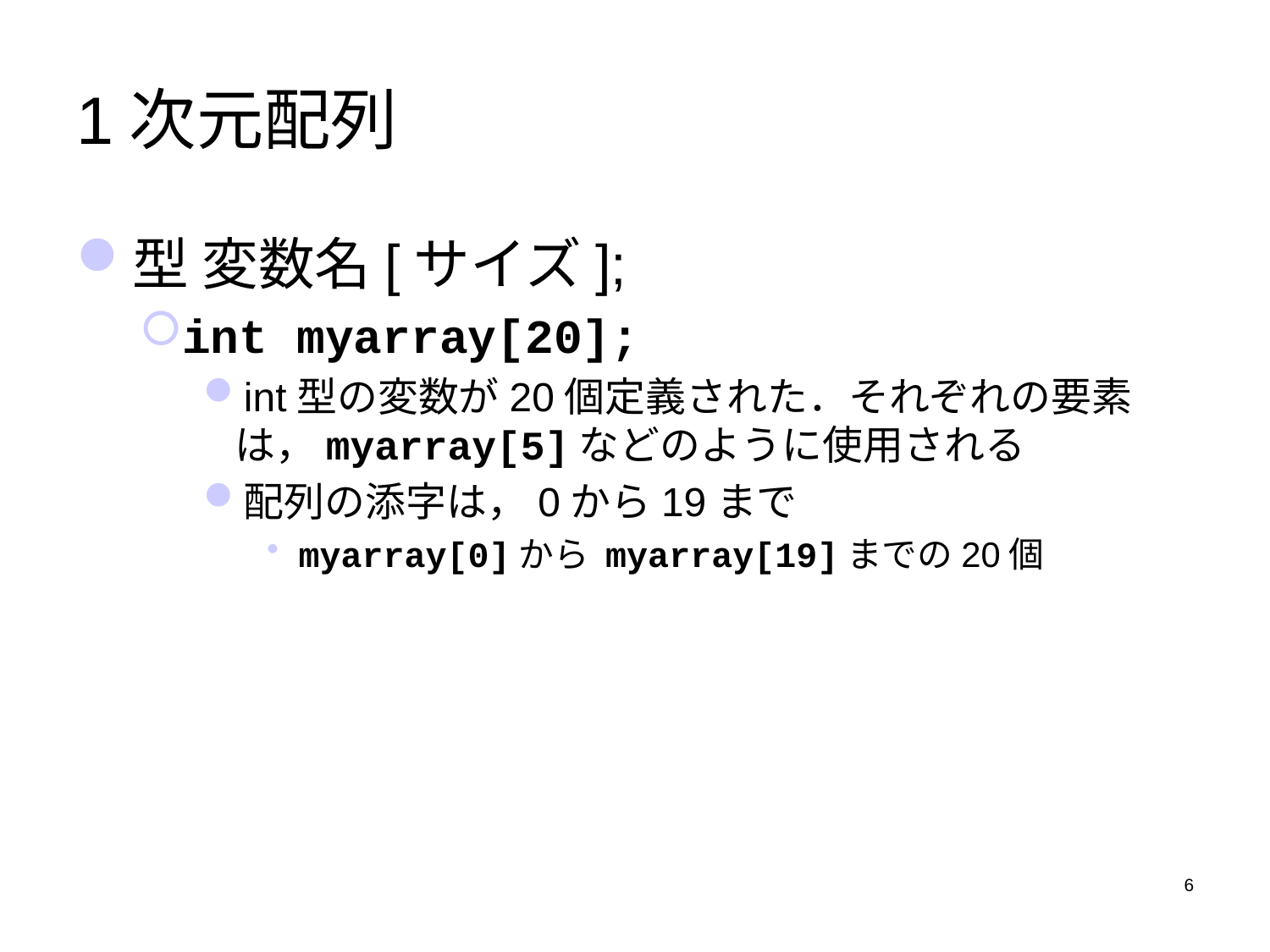

# 1次元配列
型 変数名[サイズ];
int myarray[20];
int型の変数が20個定義された．それぞれの要素は，myarray[5]などのように使用される
配列の添字は，0から19まで
myarray[0]から myarray[19]までの20個
6